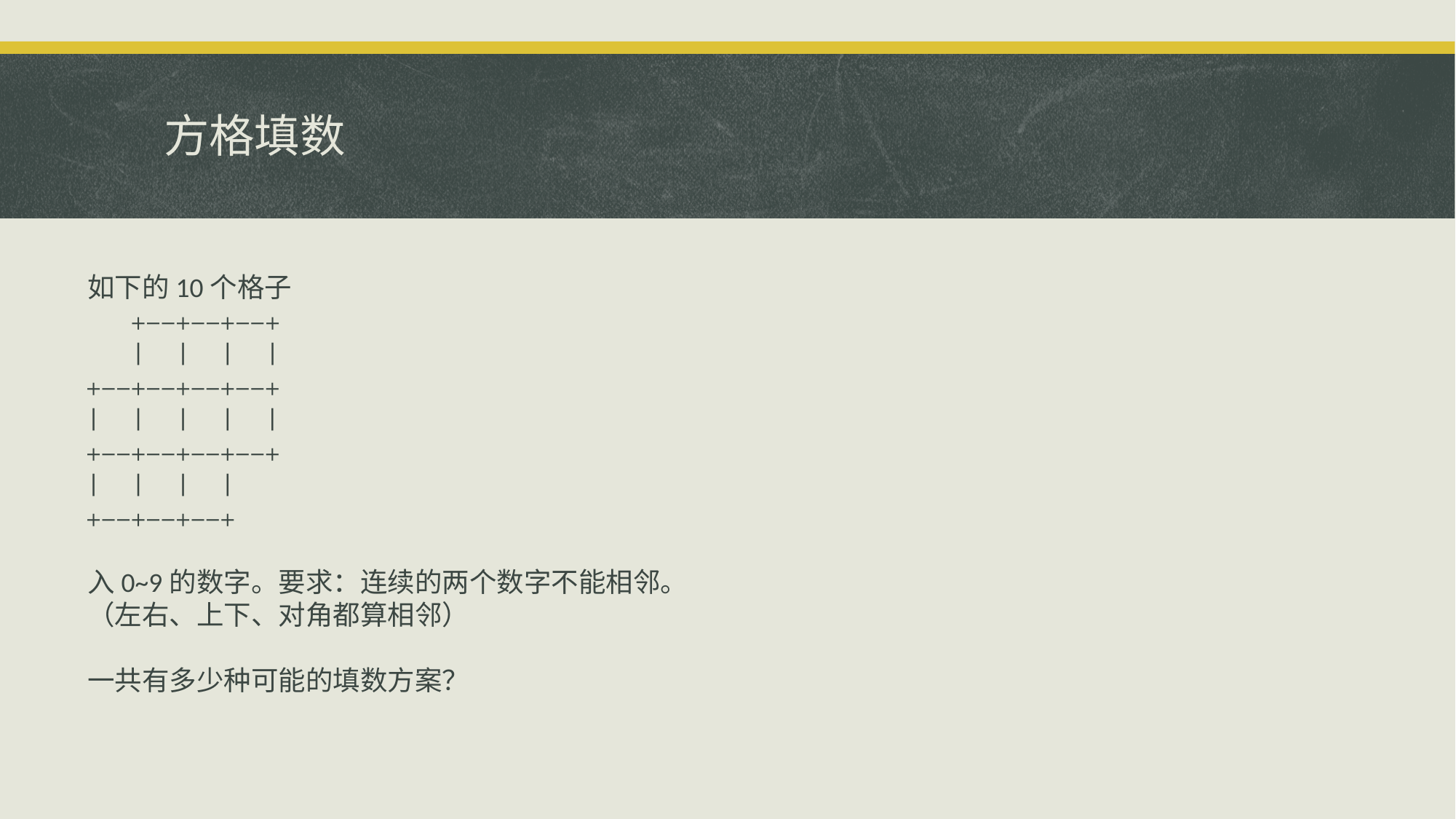

# 方格填数
如下的10个格子
   +--+--+--+
   |  |  |  |
+--+--+--+--+
|  |  |  |  |
+--+--+--+--+
|  |  |  |
+--+--+--+

入0~9的数字。要求：连续的两个数字不能相邻。
（左右、上下、对角都算相邻）

一共有多少种可能的填数方案？